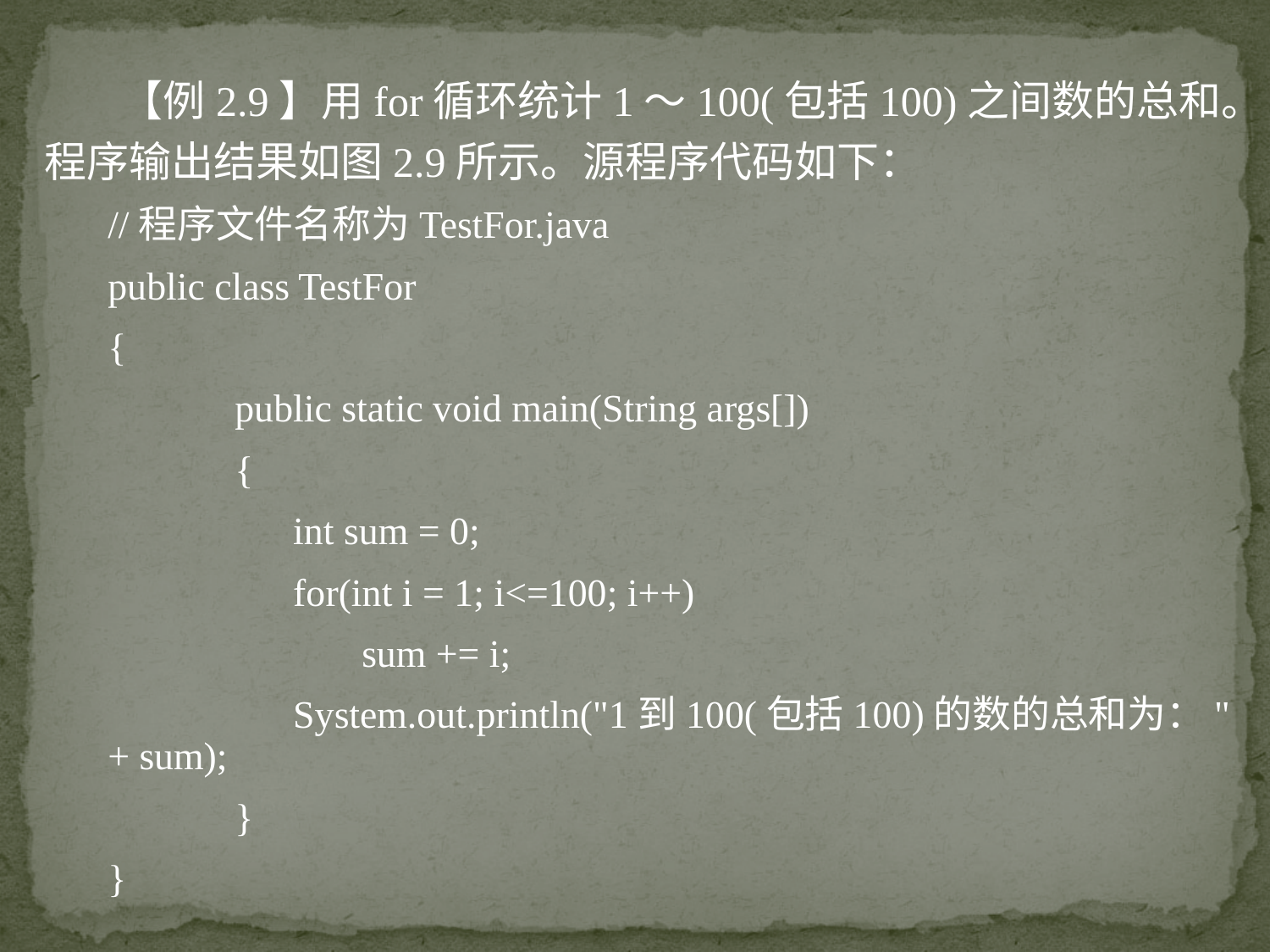

【例2.9】用for循环统计1～100(包括100)之间数的总和。程序输出结果如图2.9所示。源程序代码如下：
//程序文件名称为TestFor.java
public class TestFor
{
	public static void main(String args[])
	{
	      int sum = 0;
	      for(int i = 1; i<=100; i++)
		sum += i;
	      System.out.println("1到100(包括100)的数的总和为：" + sum);
	}
}